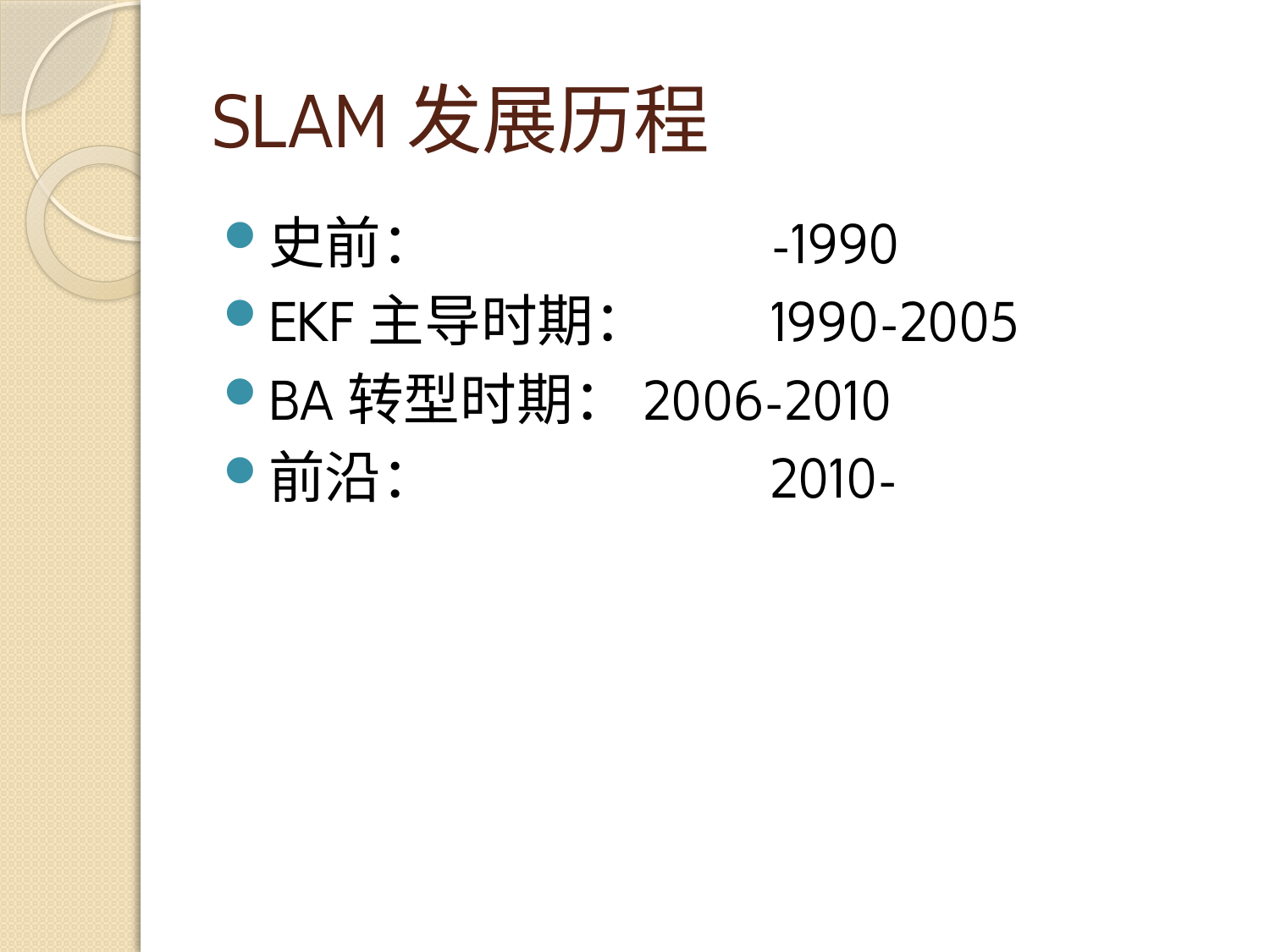

# SLAM发展历程
史前：			-1990
EKF主导时期：	1990-2005
BA转型时期：	2006-2010
前沿：			2010-